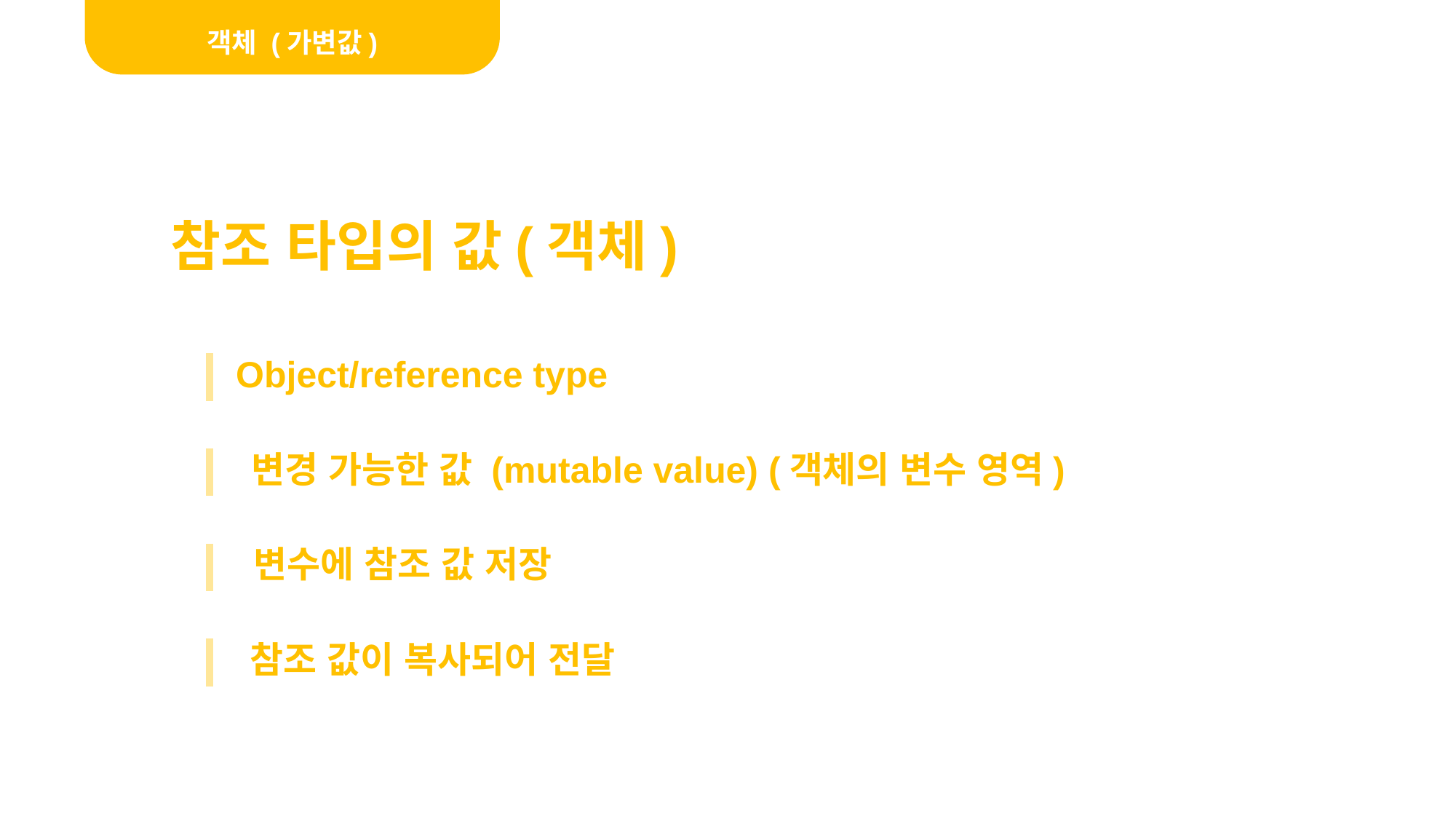

객체 (가변값)
참조 타입의 값(객체)
Object/reference type
변경 가능한 값 (mutable value) (객체의 변수 영역)
변수에 참조 값 저장
참조 값이 복사되어 전달